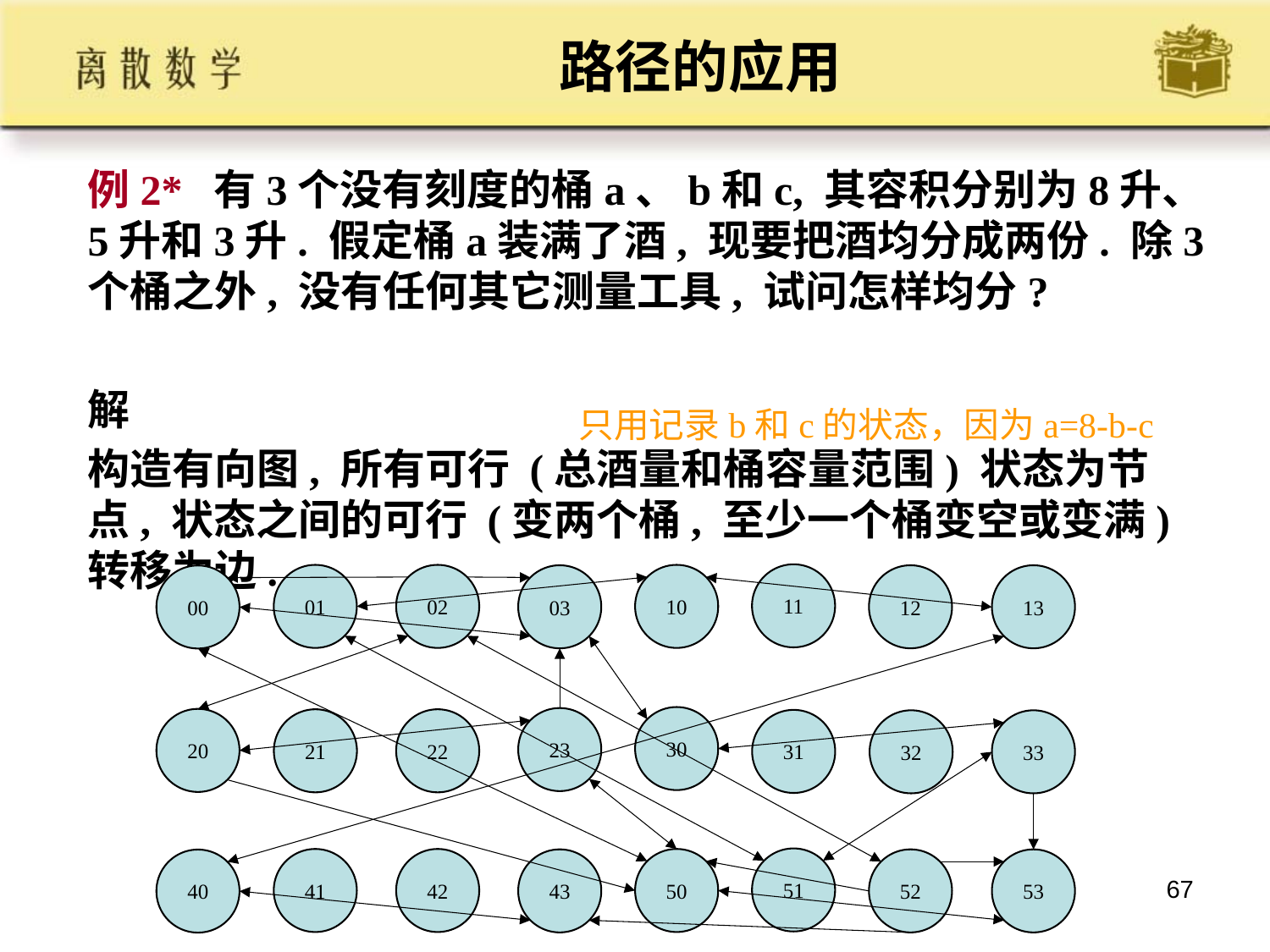

# 路径的应用
例2*  有3个没有刻度的桶a、b和c, 其容积分别为8升、5升和3升. 假定桶a装满了酒, 现要把酒均分成两份. 除3个桶之外, 没有任何其它测量工具, 试问怎样均分?

解
构造有向图, 所有可行 (总酒量和桶容量范围) 状态为节点, 状态之间的可行 (变两个桶, 至少一个桶变空或变满) 转移为边.

只用记录b和c的状态，因为a=8-b-c
11
01
02
10
03
12
13
00
30
23
20
21
22
31
32
33
51
41
42
50
43
52
53
40
67